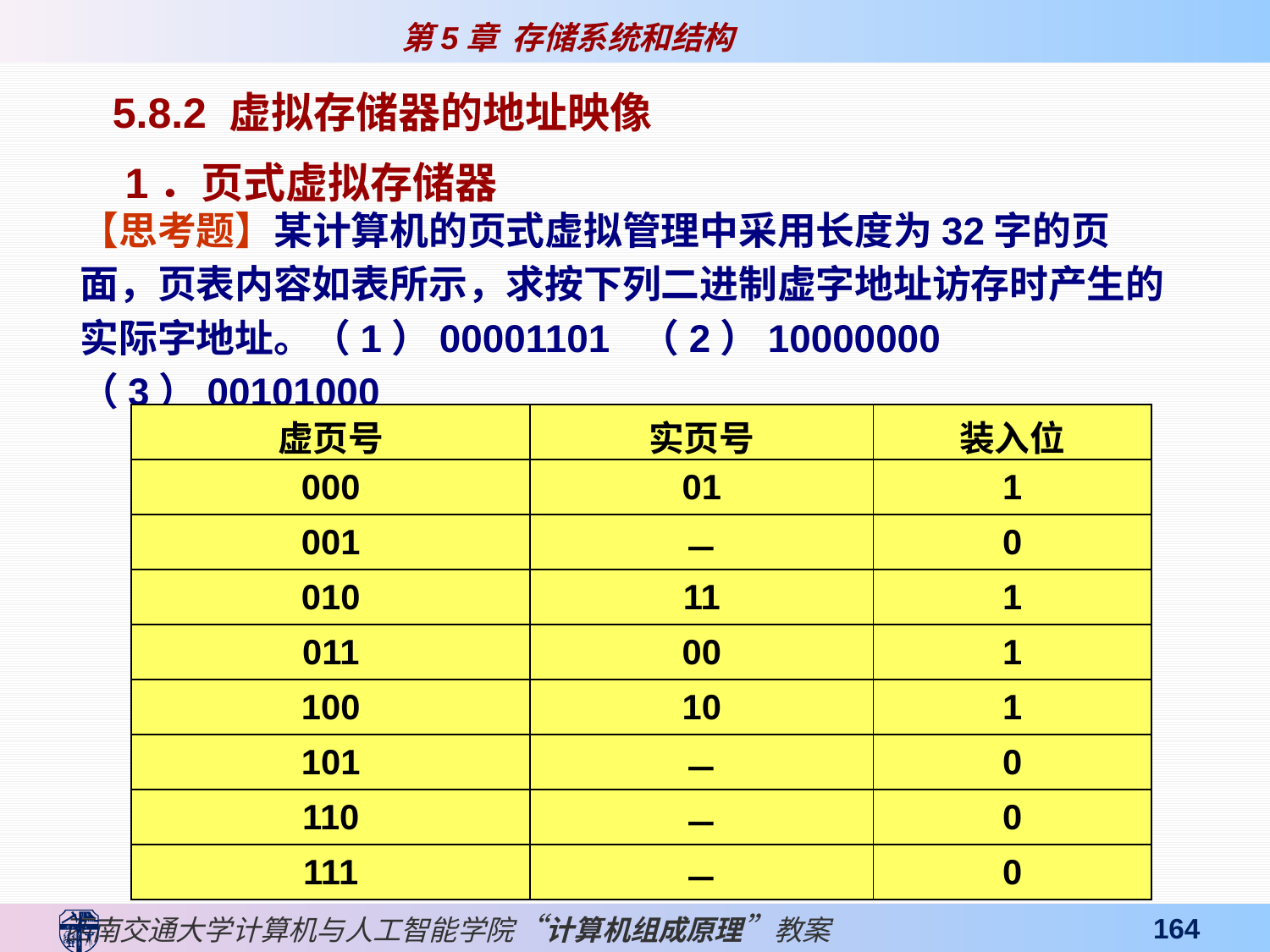

5.8.2 虚拟存储器的地址映像
    1．页式虚拟存储器
【思考题】某计算机的页式虚拟管理中采用长度为32字的页面，页表内容如表所示，求按下列二进制虚字地址访存时产生的实际字地址。（1）00001101  （2）10000000 （3）00101000
| 虚页号 | 实页号 | 装入位 |
| --- | --- | --- |
| 000 | 01 | 1 |
| 001 | － | 0 |
| 010 | 11 | 1 |
| 011 | 00 | 1 |
| 100 | 10 | 1 |
| 101 | － | 0 |
| 110 | － | 0 |
| 111 | － | 0 |